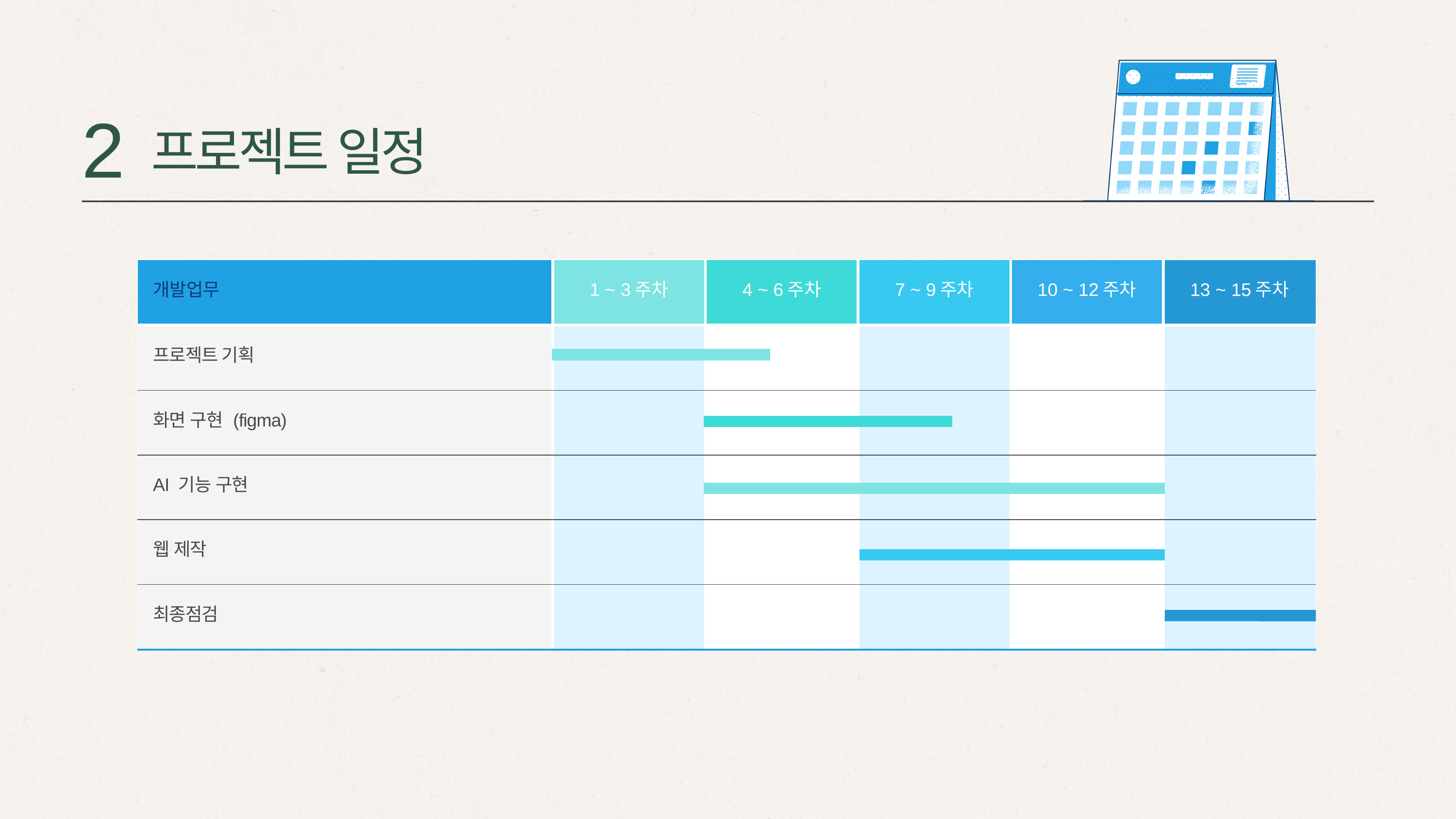

2
프로젝트 일정

| 개발업무 | 1 ~ 3주차 | 4 ~ 6주차 | 7 ~ 9주차 | 10 ~ 12주차 | 13 ~ 15주차 |
| --- | --- | --- | --- | --- | --- |
| 프로젝트 기획 |  |  |  |  |  |
| 화면 구현 (figma) |  |  |  |  |  |
| AI 기능 구현 |  |  |  |  |  |
| 웹 제작 |  |  |  |  |  |
| 최종점검 |  |  |  |  |  |